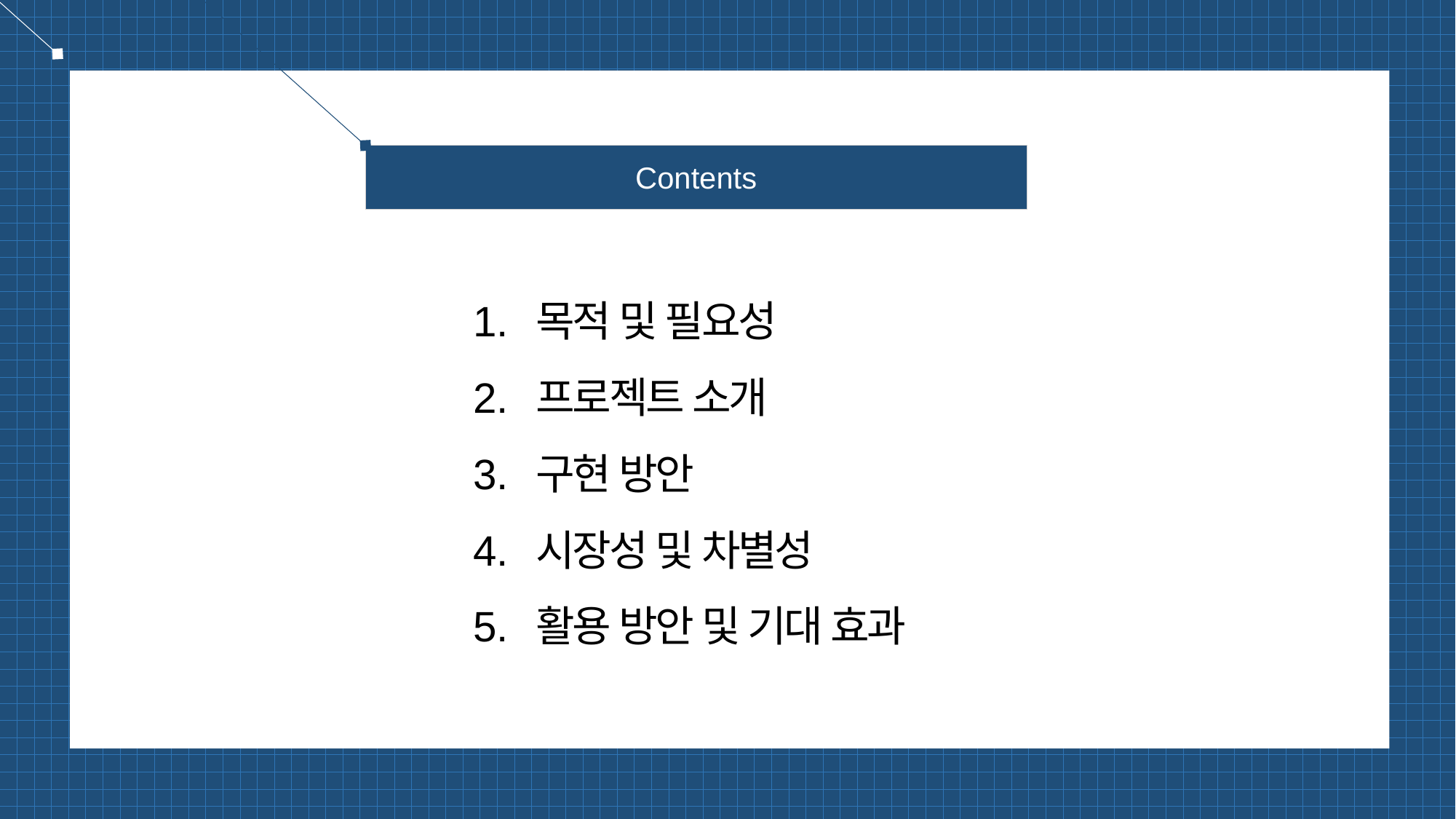

Contents
 목적 및 필요성
 프로젝트 소개
 구현 방안
 시장성 및 차별성
 활용 방안 및 기대 효과